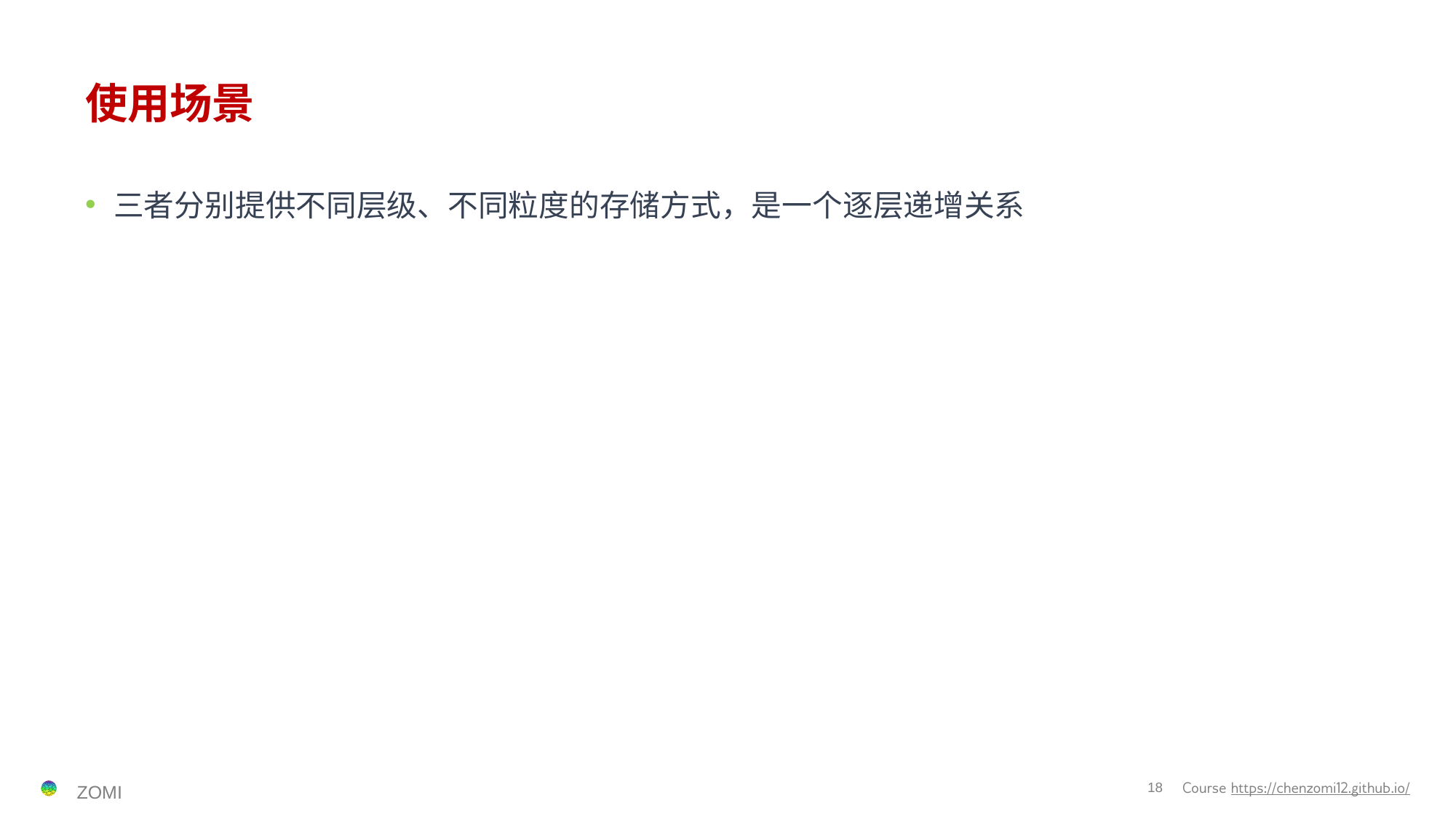

# 使用场景
三者分别提供不同层级、不同粒度的存储方式，是一个逐层递增关系